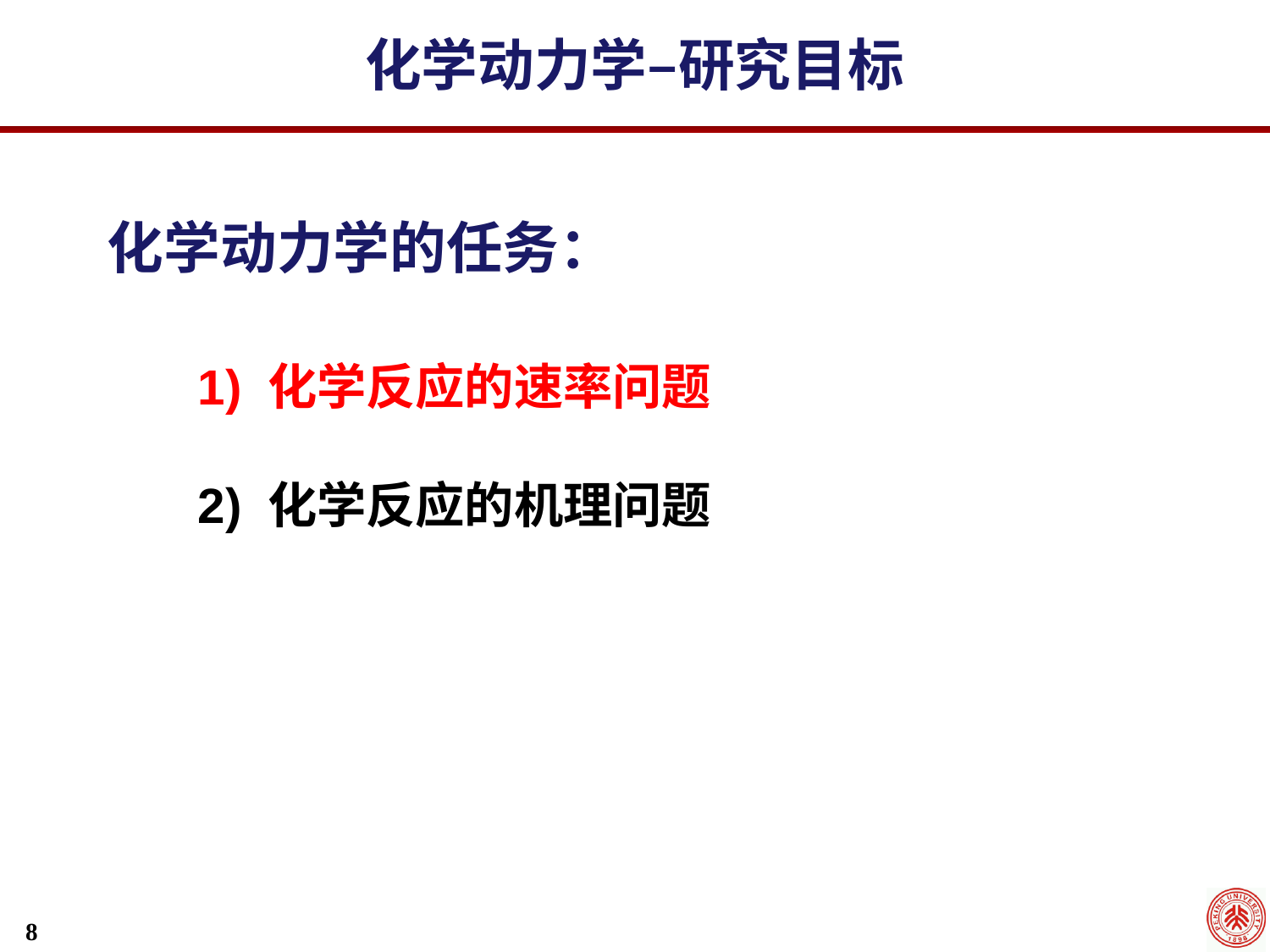

化学动力学–研究目标

化学动力学的任务：
1) 化学反应的速率问题

2) 化学反应的机理问题
8